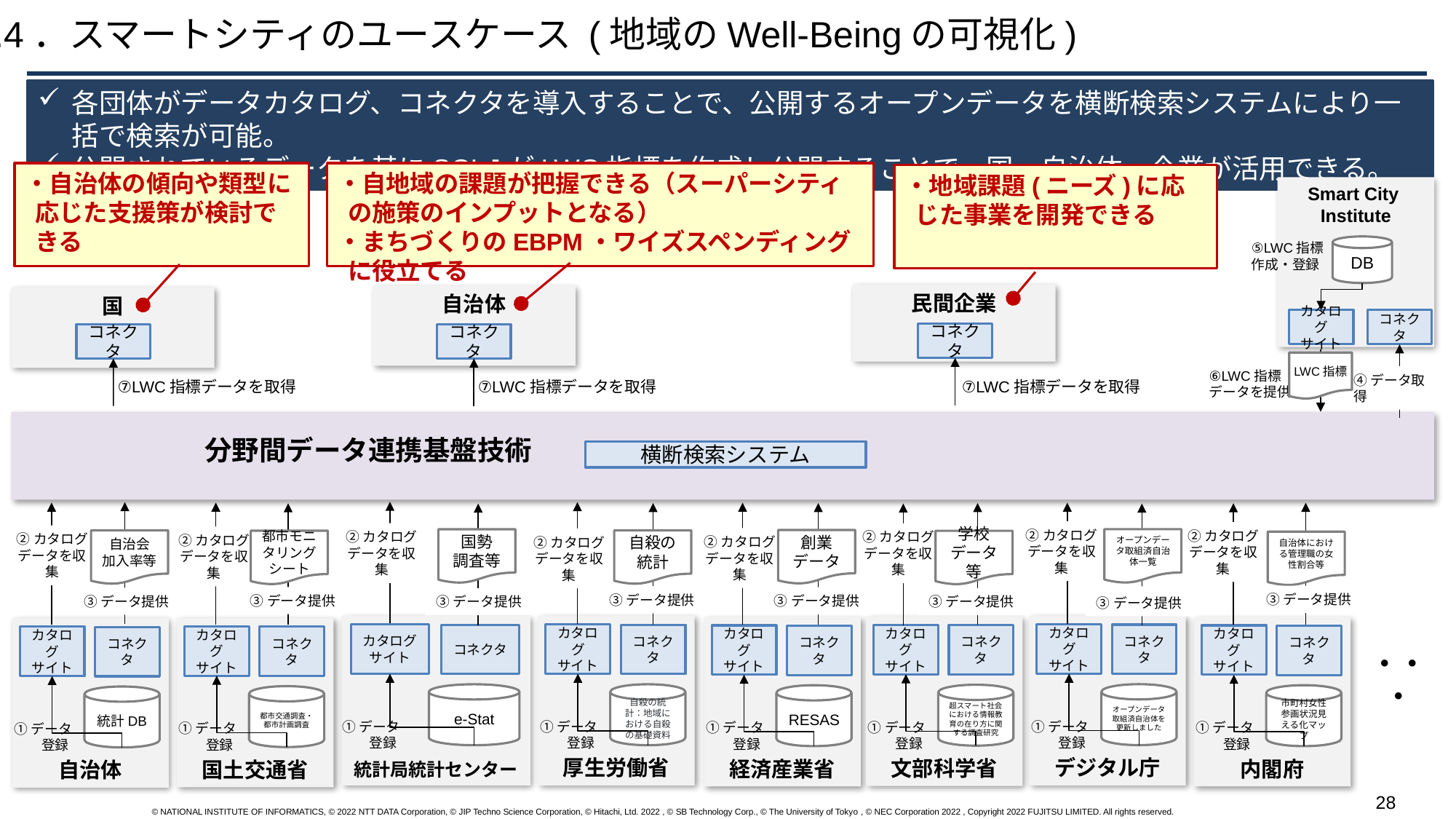

4.4．スマートシティのユースケース (地域のWell-Beingの可視化)
各団体がデータカタログ、コネクタを導入することで、公開するオープンデータを横断検索システムにより一括で検索が可能。
公開されているデータを基にSCI-JがLWC指標を作成し公開することで、国、自治体、企業が活用できる。
・自治体の傾向や類型に応じた支援策が検討できる
・自地域の課題が把握できる（スーパーシティの施策のインプットとなる）
・まちづくりのEBPM・ワイズスペンディングに役立てる
・地域課題(ニーズ)に応じた事業を開発できる
Smart City
Institute
⑤LWC指標
作成・登録
DB
民間企業
自治体
国
カタログ
サイト
コネクタ
コネクタ
コネクタ
コネクタ
LWC指標
⑥LWC指標データを提供
④データ取得
⑦LWC指標データを取得
⑦LWC指標データを取得
⑦LWC指標データを取得

分野間データ連携基盤技術
横断検索システム
②カタログ
データを収集
オープンデータ取組済自治体一覧
国勢
調査等
創業
データ
②カタログ
データを収集
自治会
加入率等
自殺の統計
都市モニタリングシート
学校
データ等
②カタログ
データを収集
②カタログ
データを収集
自治体における管理職の女性割合等
②カタログ
データを収集
②カタログ
データを収集
②カタログ
データを収集
②カタログ
データを収集
③データ提供
③データ提供
③データ提供
③データ提供
③データ提供
③データ提供
③データ提供
③データ提供
③データ提供
デジタル庁
カタログ
サイト
コネクタ
オープンデータ取組済自治体を更新しました
①データ
　　登録
統計局統計センター
カタログ
サイト
コネクタ
e-Stat
①データ
　　登録
厚生労働省
カタログ
サイト
コネクタ
自殺の統計：地域における自殺の基礎資料
①データ
　　登録
文部科学省
カタログ
サイト
コネクタ
超スマート社会における情報教育の在り方に関する調査研究
①データ
　　登録
経済産業省
カタログ
サイト
コネクタ
RESAS
①データ
　　登録
内閣府
カタログ
サイト
コネクタ
市町村女性参画状況見える化マップ
①データ
　　登録
国土交通省
カタログ
サイト
コネクタ
都市交通調査・都市計画調査
①データ
　　登録
自治体
カタログ
サイト
統計DB
①データ
　　登録
コネクタ
・・・